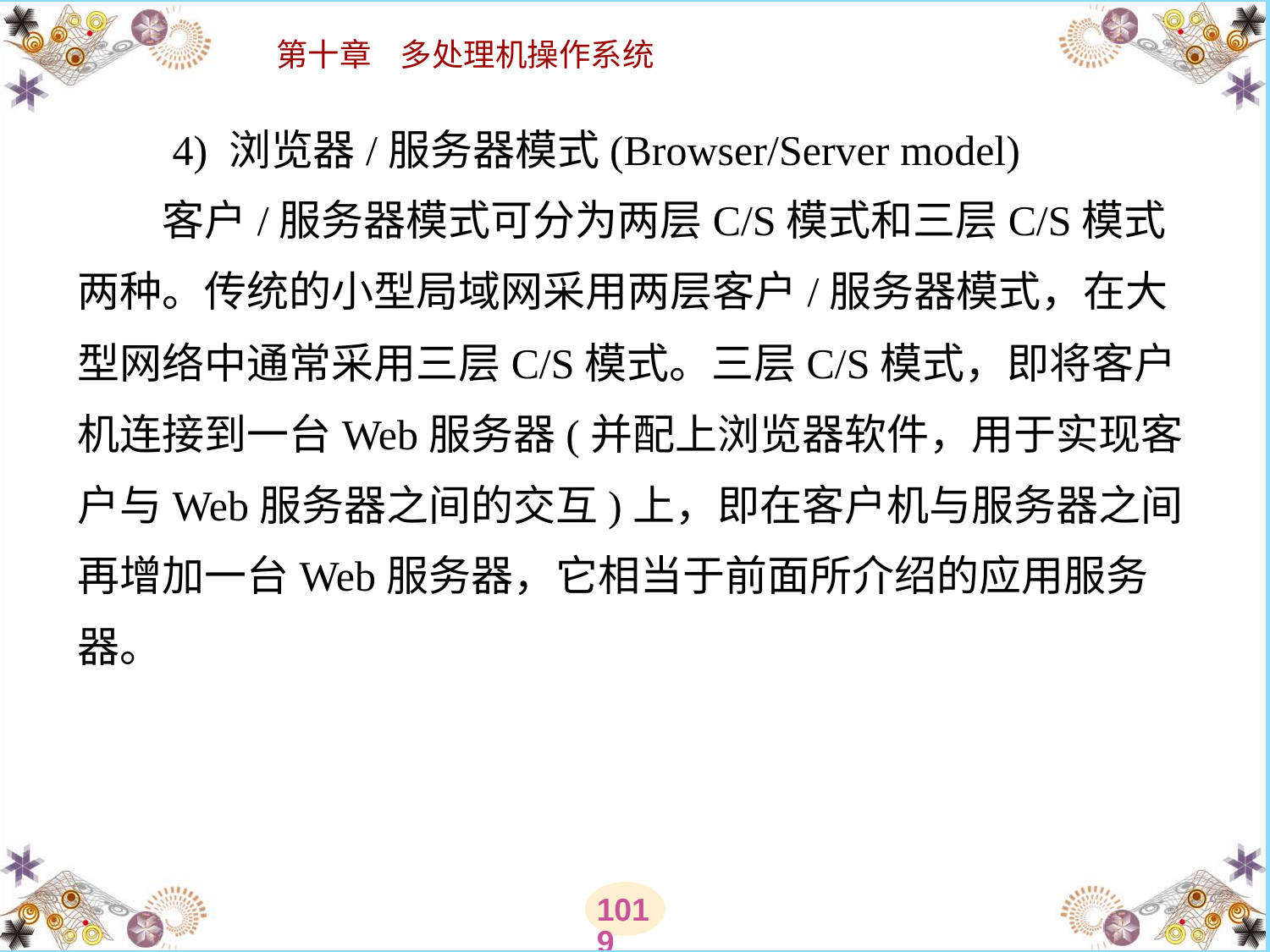

# 4) 浏览器/服务器模式(Browser/Server model) 　　客户/服务器模式可分为两层C/S模式和三层C/S模式两种。传统的小型局域网采用两层客户/服务器模式，在大型网络中通常采用三层C/S模式。三层C/S模式，即将客户机连接到一台Web服务器(并配上浏览器软件，用于实现客户与Web服务器之间的交互)上，即在客户机与服务器之间再增加一台Web服务器，它相当于前面所介绍的应用服务器。